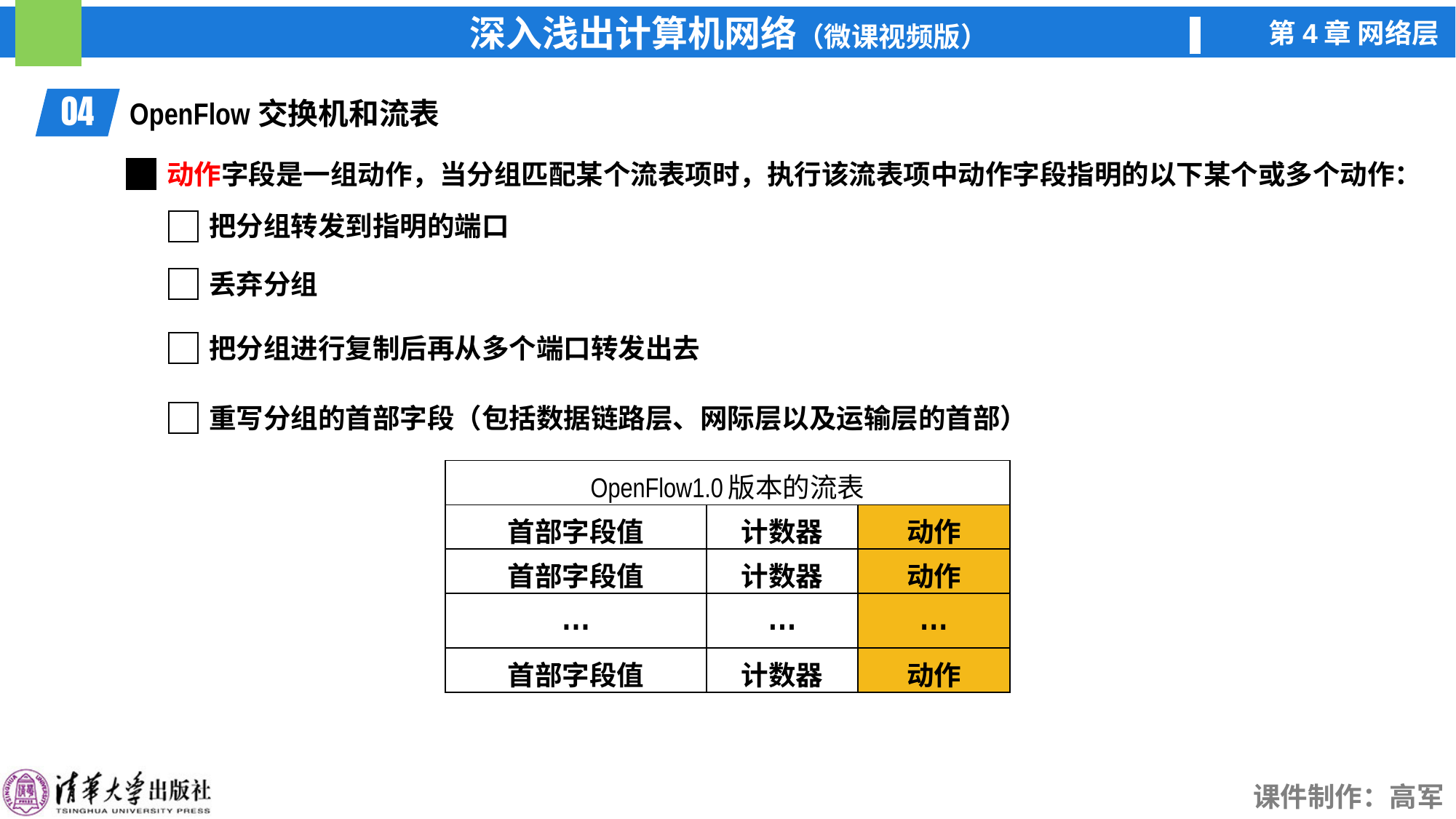

04
OpenFlow交换机和流表
动作字段是一组动作，当分组匹配某个流表项时，执行该流表项中动作字段指明的以下某个或多个动作：

把分组转发到指明的端口

丢弃分组

把分组进行复制后再从多个端口转发出去

重写分组的首部字段（包括数据链路层、网际层以及运输层的首部）

| OpenFlow1.0版本的流表 |  |  |
| --- | --- | --- |
| 首部字段值 | 计数器 | 动作 |
| 首部字段值 | 计数器 | 动作 |
| … | … | … |
| 首部字段值 | 计数器 | 动作 |